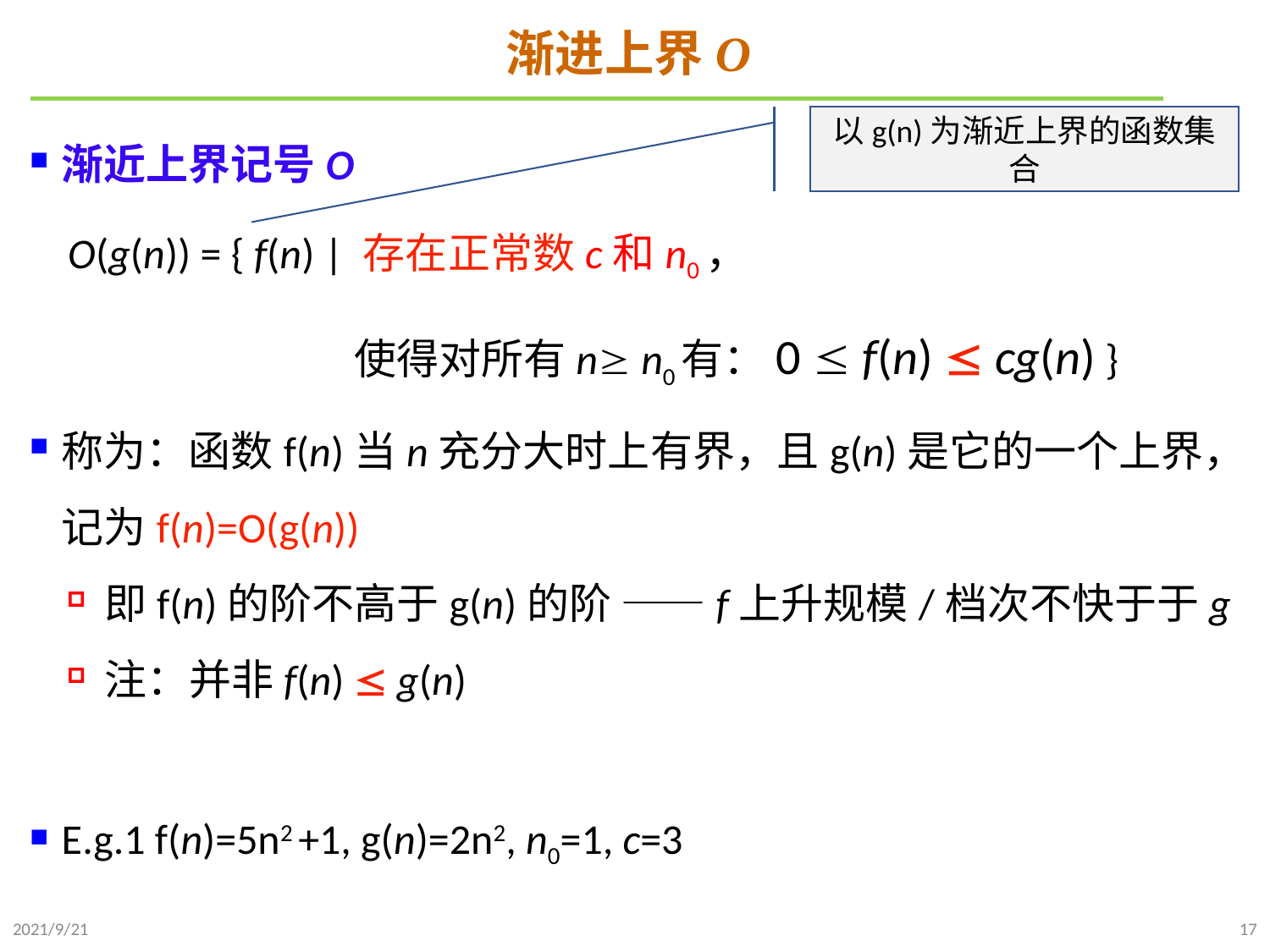

# 渐进上界O
渐近上界记号O
    O(g(n)) = { f(n) | 存在正常数c和n0，
                                 使得对所有n≥ n0有：0 ≤ f(n) ≤ cg(n) }
称为：函数f(n)当n充分大时上有界，且g(n)是它的一个上界，记为f(n)=O(g(n))
即f(n)的阶不高于g(n)的阶 ——f上升规模/档次不快于于g
注：并非f(n) ≤ g(n)

E.g.1 f(n)=5n2 +1, g(n)=2n2, n0=1, c=3

以g(n)为渐近上界的函数集合

2021/9/21
17